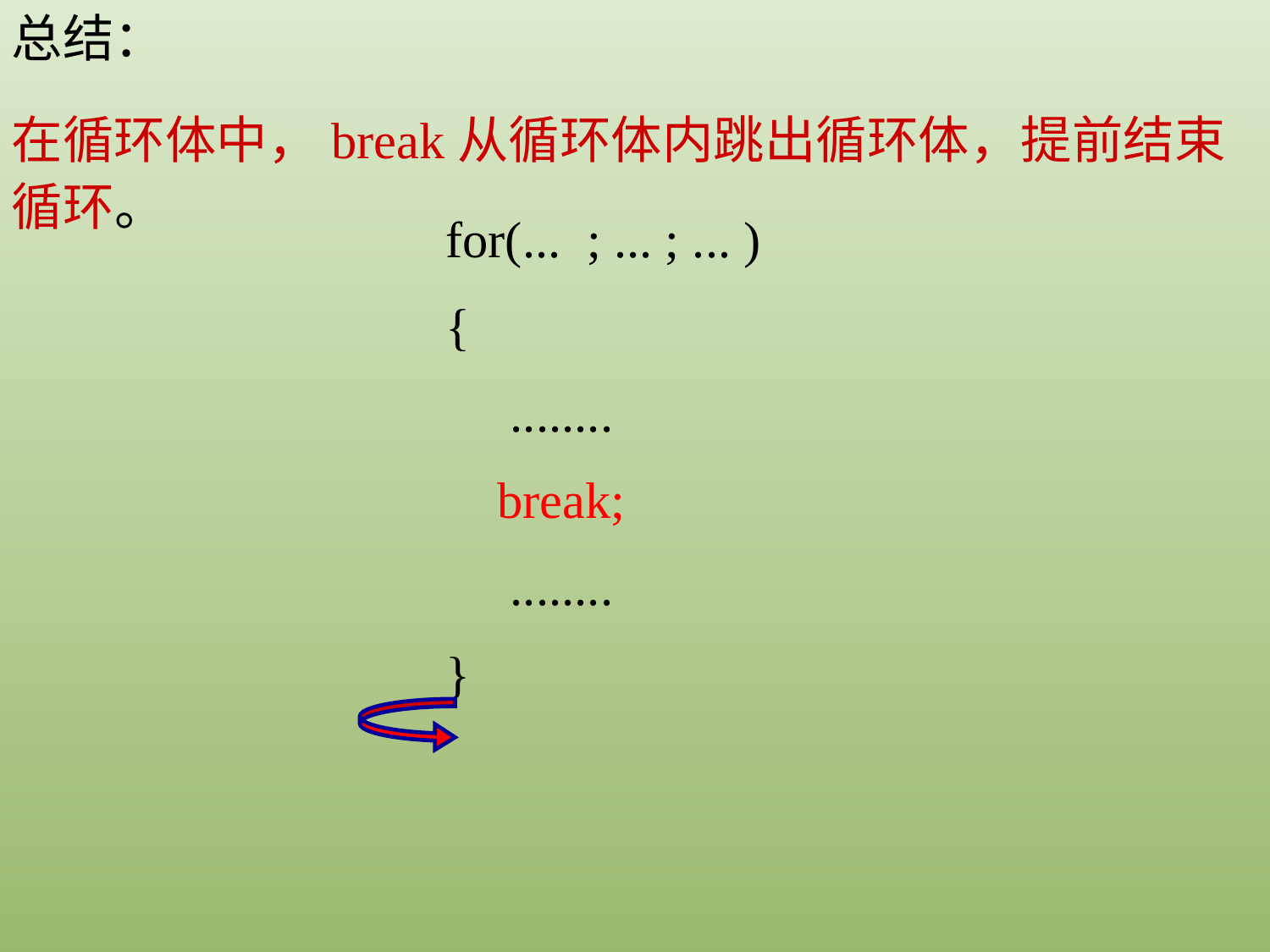

总结：
在循环体中，break从循环体内跳出循环体，提前结束循环。
for(...  ; ... ; ... )
{
     ........
    break;
     ........
}

152